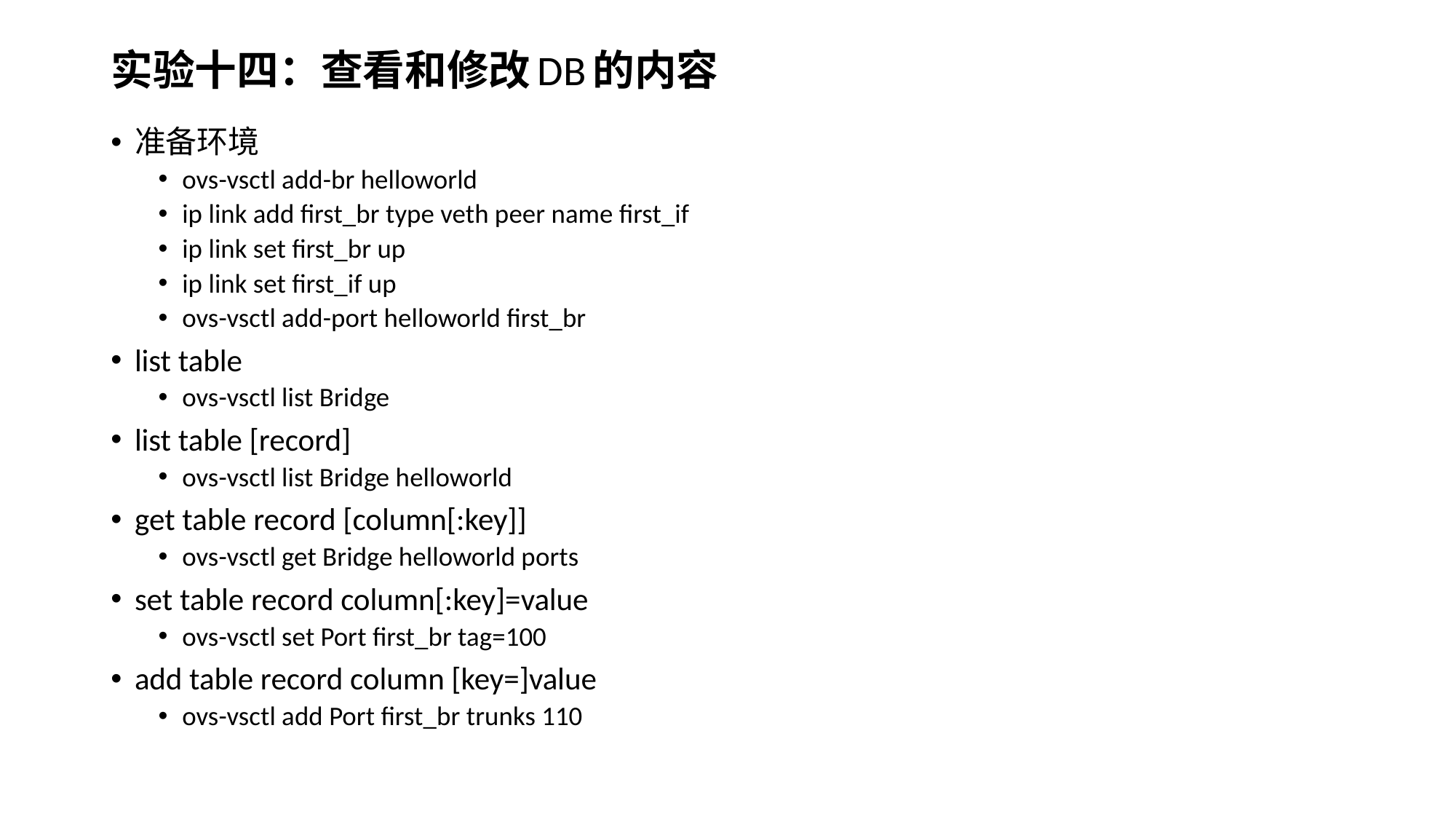

# 实验十四：查看和修改DB的内容
准备环境
ovs-vsctl add-br helloworld
ip link add first_br type veth peer name first_if
ip link set first_br up
ip link set first_if up
ovs-vsctl add-port helloworld first_br
list table
ovs-vsctl list Bridge
list table [record]
ovs-vsctl list Bridge helloworld
get table record [column[:key]]
ovs-vsctl get Bridge helloworld ports
set table record column[:key]=value
ovs-vsctl set Port first_br tag=100
add table record column [key=]value
ovs-vsctl add Port first_br trunks 110